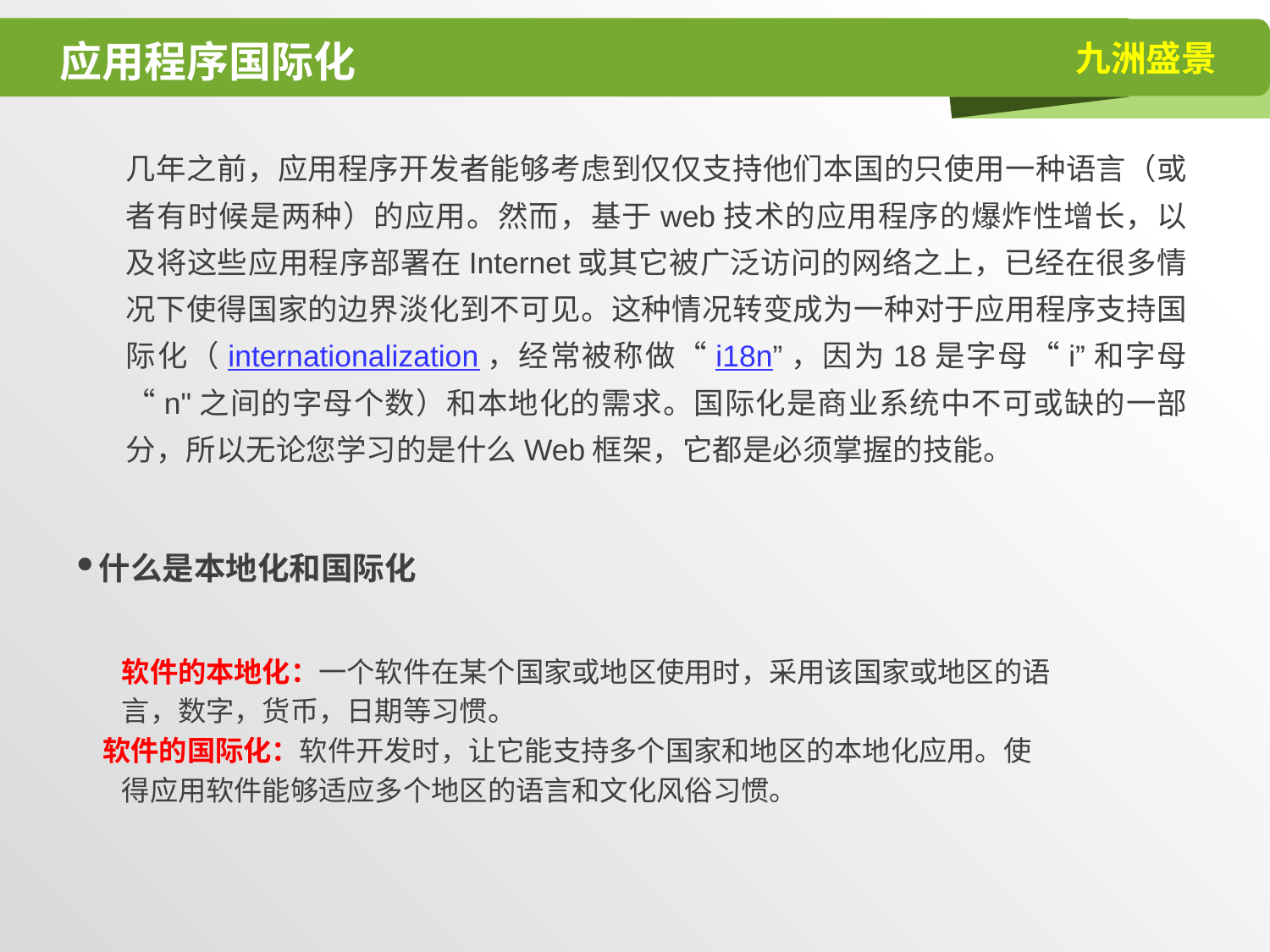

# 应用程序国际化
几年之前，应用程序开发者能够考虑到仅仅支持他们本国的只使用一种语言（或者有时候是两种）的应用。然而，基于web技术的应用程序的爆炸性增长，以及将这些应用程序部署在Internet或其它被广泛访问的网络之上，已经在很多情况下使得国家的边界淡化到不可见。这种情况转变成为一种对于应用程序支持国际化（internationalization，经常被称做“i18n”，因为18是字母“i”和字母“n"之间的字母个数）和本地化的需求。国际化是商业系统中不可或缺的一部分，所以无论您学习的是什么Web框架，它都是必须掌握的技能。

什么是本地化和国际化

      软件的本地化：一个软件在某个国家或地区使用时，采用该国家或地区的语
      言，数字，货币，日期等习惯。
   软件的国际化：软件开发时，让它能支持多个国家和地区的本地化应用。使
      得应用软件能够适应多个地区的语言和文化风俗习惯。